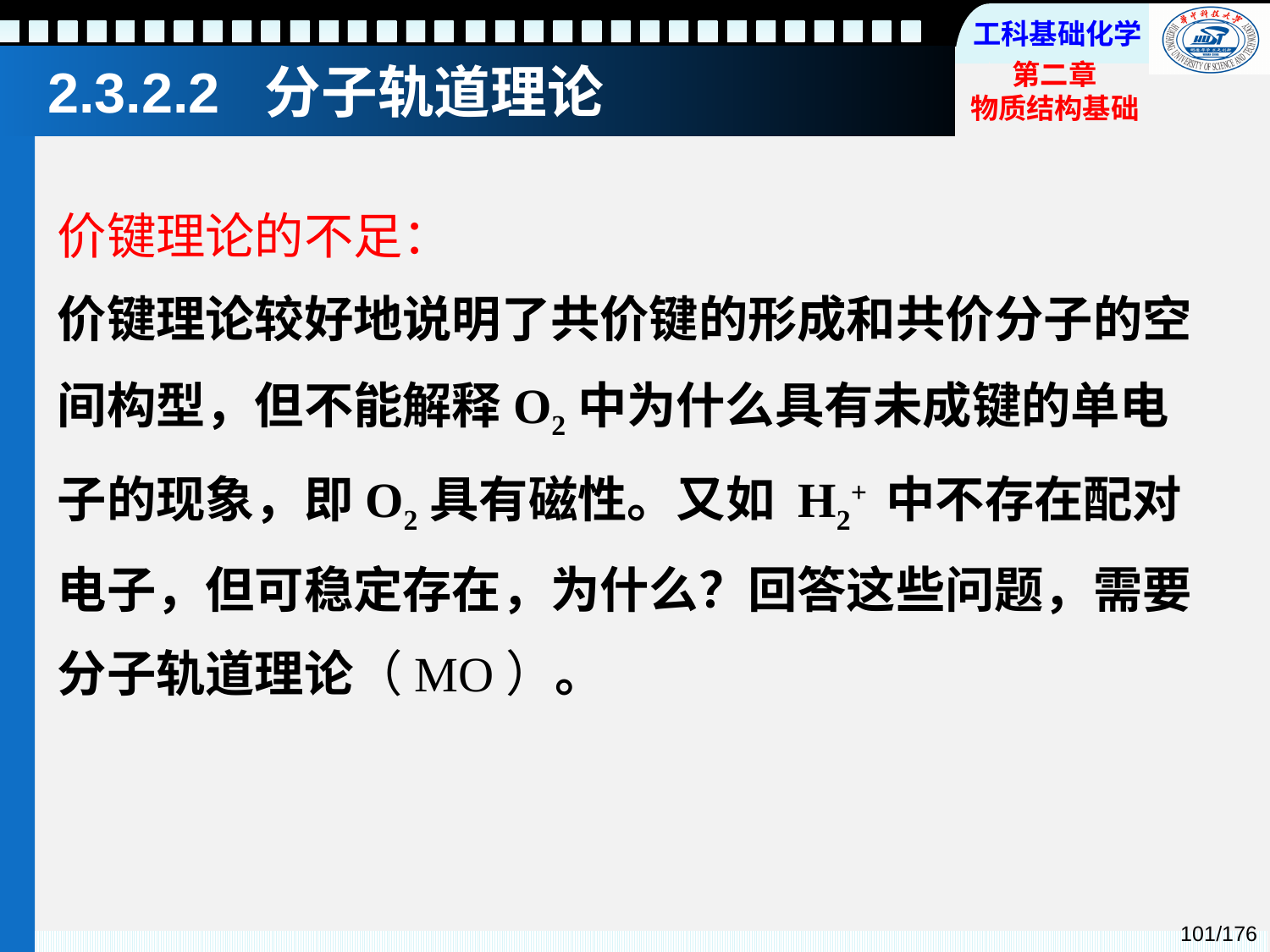

2.3.2.2  分子轨道理论
价键理论的不足：
价键理论较好地说明了共价键的形成和共价分子的空间构型，但不能解释O2中为什么具有未成键的单电子的现象，即O2具有磁性。又如 H2+ 中不存在配对电子，但可稳定存在，为什么？回答这些问题，需要分子轨道理论（MO）。